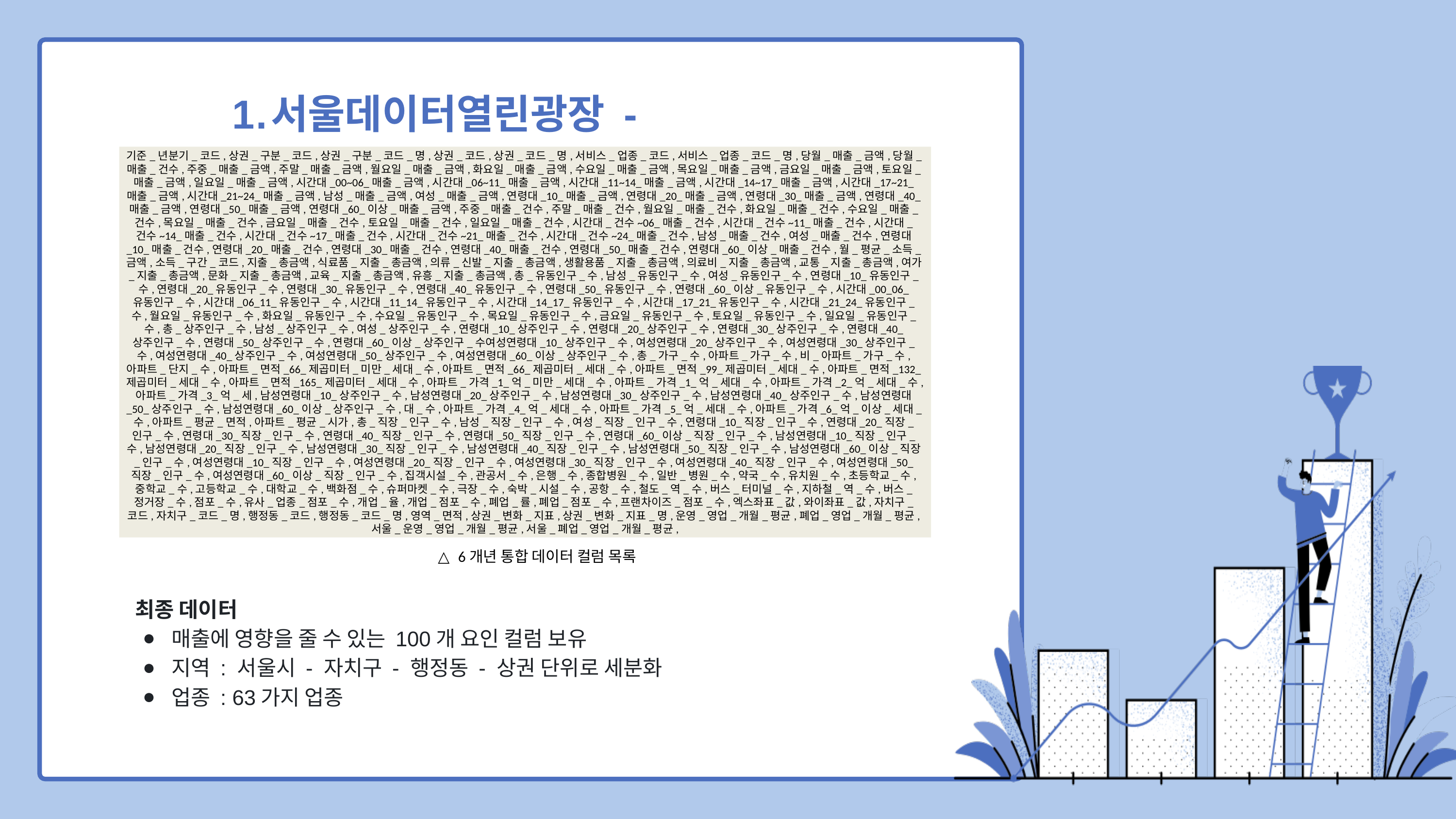

서울데이터열린광장 - 서울시상권분석데이터
기준_년분기_코드,상권_구분_코드,상권_구분_코드_명,상권_코드,상권_코드_명,서비스_업종_코드,서비스_업종_코드_명,당월_매출_금액,당월_매출_건수,주중_매출_금액,주말_매출_금액,월요일_매출_금액,화요일_매출_금액,수요일_매출_금액,목요일_매출_금액,금요일_매출_금액,토요일_매출_금액,일요일_매출_금액,시간대_00~06_매출_금액,시간대_06~11_매출_금액,시간대_11~14_매출_금액,시간대_14~17_매출_금액,시간대_17~21_매출_금액,시간대_21~24_매출_금액,남성_매출_금액,여성_매출_금액,연령대_10_매출_금액,연령대_20_매출_금액,연령대_30_매출_금액,연령대_40_매출_금액,연령대_50_매출_금액,연령대_60_이상_매출_금액,주중_매출_건수,주말_매출_건수,월요일_매출_건수,화요일_매출_건수,수요일_매출_건수,목요일_매출_건수,금요일_매출_건수,토요일_매출_건수,일요일_매출_건수,시간대_건수~06_매출_건수,시간대_건수~11_매출_건수,시간대_건수~14_매출_건수,시간대_건수~17_매출_건수,시간대_건수~21_매출_건수,시간대_건수~24_매출_건수,남성_매출_건수,여성_매출_건수,연령대_10_매출_건수,연령대_20_매출_건수,연령대_30_매출_건수,연령대_40_매출_건수,연령대_50_매출_건수,연령대_60_이상_매출_건수,월_평균_소득_금액,소득_구간_코드,지출_총금액,식료품_지출_총금액,의류_신발_지출_총금액,생활용품_지출_총금액,의료비_지출_총금액,교통_지출_총금액,여가_지출_총금액,문화_지출_총금액,교육_지출_총금액,유흥_지출_총금액,총_유동인구_수,남성_유동인구_수,여성_유동인구_수,연령대_10_유동인구_수,연령대_20_유동인구_수,연령대_30_유동인구_수,연령대_40_유동인구_수,연령대_50_유동인구_수,연령대_60_이상_유동인구_수,시간대_00_06_유동인구_수,시간대_06_11_유동인구_수,시간대_11_14_유동인구_수,시간대_14_17_유동인구_수,시간대_17_21_유동인구_수,시간대_21_24_유동인구_수,월요일_유동인구_수,화요일_유동인구_수,수요일_유동인구_수,목요일_유동인구_수,금요일_유동인구_수,토요일_유동인구_수,일요일_유동인구_수,총_상주인구_수,남성_상주인구_수,여성_상주인구_수,연령대_10_상주인구_수,연령대_20_상주인구_수,연령대_30_상주인구_수,연령대_40_상주인구_수,연령대_50_상주인구_수,연령대_60_이상_상주인구_수여성연령대_10_상주인구_수,여성연령대_20_상주인구_수,여성연령대_30_상주인구_수,여성연령대_40_상주인구_수,여성연령대_50_상주인구_수,여성연령대_60_이상_상주인구_수,총_가구_수,아파트_가구_수,비_아파트_가구_수,아파트_단지_수,아파트_면적_66_제곱미터_미만_세대_수,아파트_면적_66_제곱미터_세대_수,아파트_면적_99_제곱미터_세대_수,아파트_면적_132_제곱미터_세대_수,아파트_면적_165_제곱미터_세대_수,아파트_가격_1_억_미만_세대_수,아파트_가격_1_억_세대_수,아파트_가격_2_억_세대_수,아파트_가격_3_억_세,남성연령대_10_상주인구_수,남성연령대_20_상주인구_수,남성연령대_30_상주인구_수,남성연령대_40_상주인구_수,남성연령대_50_상주인구_수,남성연령대_60_이상_상주인구_수,대_수,아파트_가격_4_억_세대_수,아파트_가격_5_억_세대_수,아파트_가격_6_억_이상_세대_수,아파트_평균_면적,아파트_평균_시가,총_직장_인구_수,남성_직장_인구_수,여성_직장_인구_수,연령대_10_직장_인구_수,연령대_20_직장_인구_수,연령대_30_직장_인구_수,연령대_40_직장_인구_수,연령대_50_직장_인구_수,연령대_60_이상_직장_인구_수,남성연령대_10_직장_인구_수,남성연령대_20_직장_인구_수,남성연령대_30_직장_인구_수,남성연령대_40_직장_인구_수,남성연령대_50_직장_인구_수,남성연령대_60_이상_직장_인구_수,여성연령대_10_직장_인구_수,여성연령대_20_직장_인구_수,여성연령대_30_직장_인구_수,여성연령대_40_직장_인구_수,여성연령대_50_직장_인구_수,여성연령대_60_이상_직장_인구_수,집객시설_수,관공서_수,은행_수,종합병원_수,일반_병원_수,약국_수,유치원_수,초등학교_수,중학교_수,고등학교_수,대학교_수,백화점_수,슈퍼마켓_수,극장_수,숙박_시설_수,공항_수,철도_역_수,버스_터미널_수,지하철_역_수,버스_정거장_수,점포_수,유사_업종_점포_수,개업_율,개업_점포_수,폐업_률,폐업_점포_수,프랜차이즈_점포_수,엑스좌표_값,와이좌표_값,자치구_코드,자치구_코드_명,행정동_코드,행정동_코드_명,영역_면적,상권_변화_지표,상권_변화_지표_명,운영_영업_개월_평균,폐업_영업_개월_평균,서울_운영_영업_개월_평균,서울_폐업_영업_개월_평균,

△  6개년 통합 데이터 컬럼 목록
Elaborate on what you want to discuss.
최종 데이터
매출에 영향을 줄 수 있는 100개 요인 컬럼 보유
지역 : 서울시 - 자치구 - 행정동 - 상권 단위로 세분화
업종 : 63가지 업종